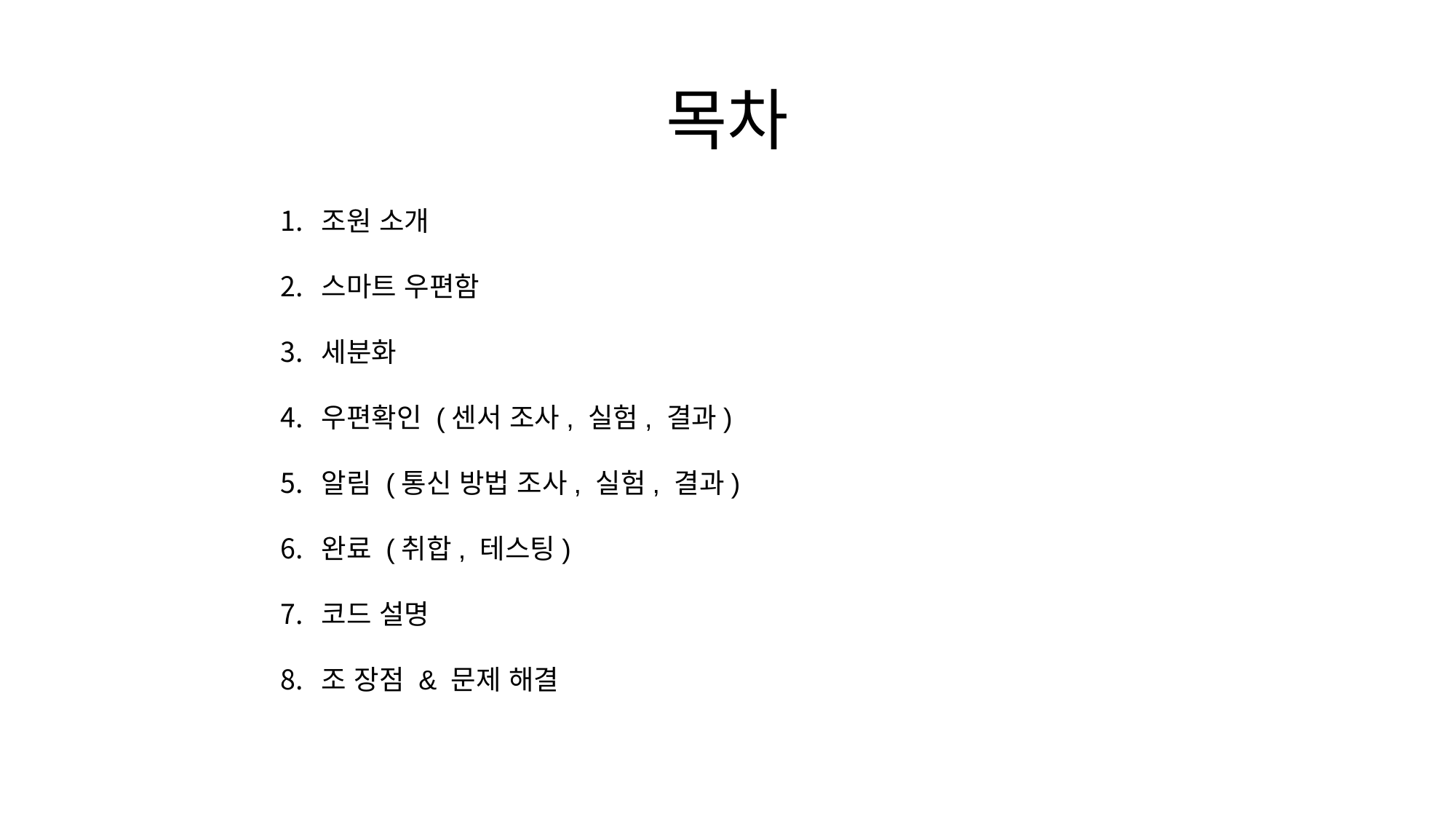

# 목차
조원 소개
스마트 우편함
세분화
우편확인 (센서 조사, 실험, 결과)
알림 (통신 방법 조사, 실험, 결과)
완료 (취합, 테스팅)
코드 설명
조 장점 & 문제 해결